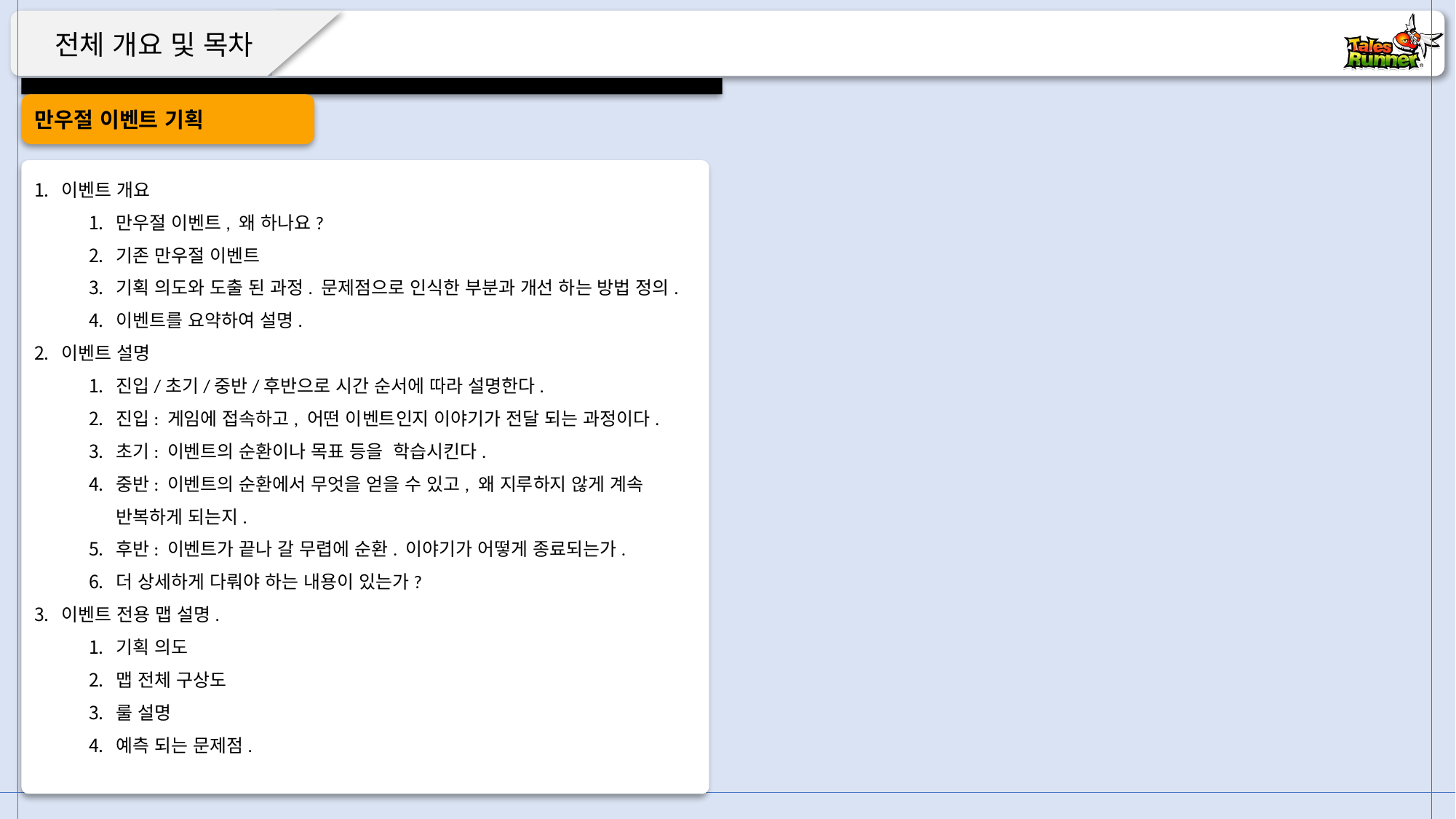

전체 개요 및 목차

만우절 이벤트 기획
이벤트 개요
만우절 이벤트, 왜 하나요?
기존 만우절 이벤트
기획 의도와 도출 된 과정. 문제점으로 인식한 부분과 개선 하는 방법 정의.
이벤트를 요약하여 설명.
이벤트 설명
진입/초기/중반/후반으로 시간 순서에 따라 설명한다.
진입: 게임에 접속하고, 어떤 이벤트인지 이야기가 전달 되는 과정이다.
초기: 이벤트의 순환이나 목표 등을  학습시킨다.
중반: 이벤트의 순환에서 무엇을 얻을 수 있고, 왜 지루하지 않게 계속 반복하게 되는지.
후반: 이벤트가 끝나 갈 무렵에 순환. 이야기가 어떻게 종료되는가.
더 상세하게 다뤄야 하는 내용이 있는가?
이벤트 전용 맵 설명.
기획 의도
맵 전체 구상도
룰 설명
예측 되는 문제점.